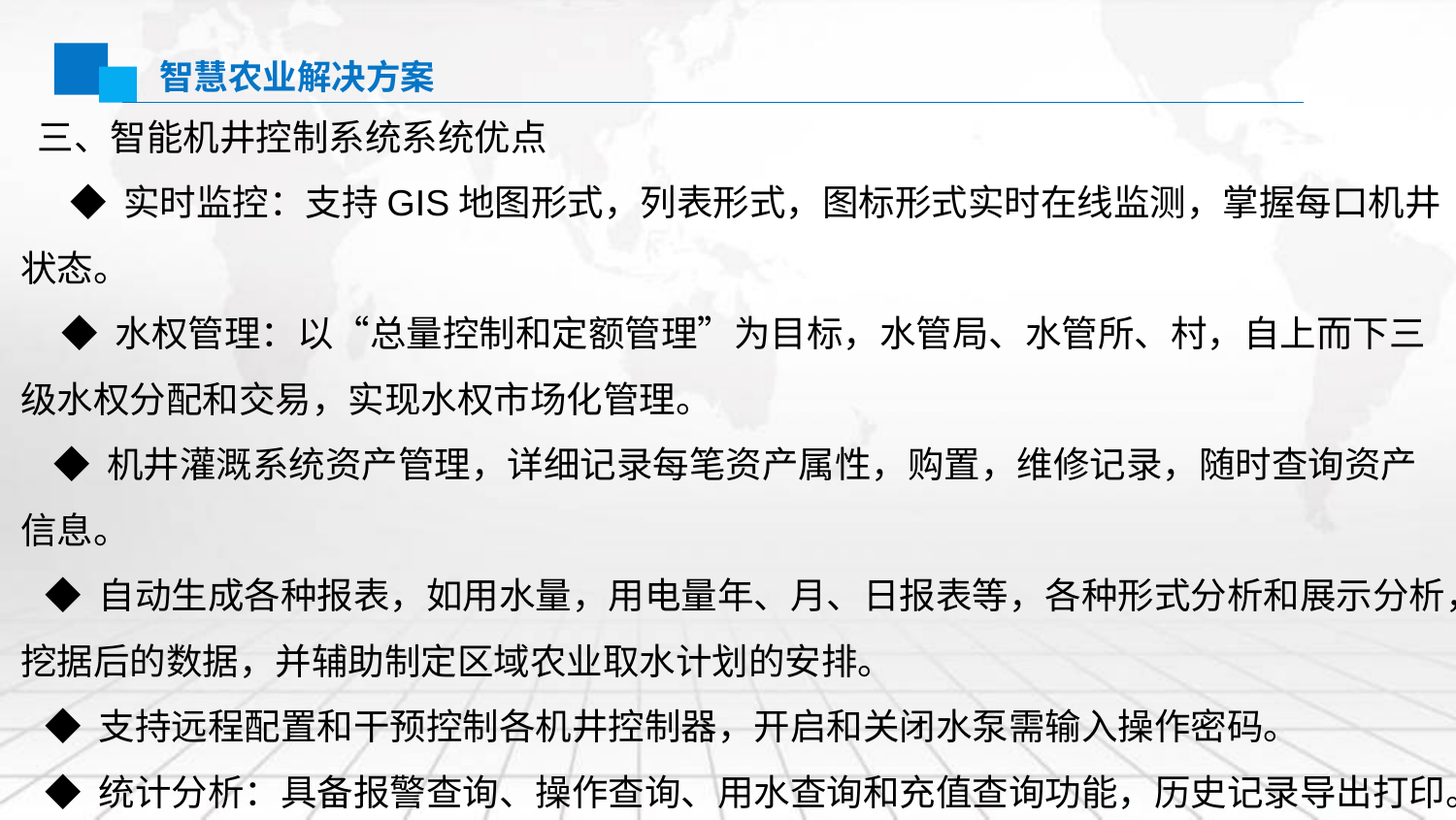

智慧农业解决方案

 三、智能机井控制系统系统优点
      ◆ 实时监控：支持GIS地图形式，列表形式，图标形式实时在线监测，掌握每口机井状态。
     ◆ 水权管理：以“总量控制和定额管理”为目标，水管局、水管所、村，自上而下三级水权分配和交易，实现水权市场化管理。
    ◆ 机井灌溉系统资产管理，详细记录每笔资产属性，购置，维修记录，随时查询资产信息。
   ◆ 自动生成各种报表，如用水量，用电量年、月、日报表等，各种形式分析和展示分析，挖据后的数据，并辅助制定区域农业取水计划的安排。
   ◆ 支持远程配置和干预控制各机井控制器，开启和关闭水泵需输入操作密码。
   ◆ 统计分析：具备报警查询、操作查询、用水查询和充值查询功能，历史记录导出打印。